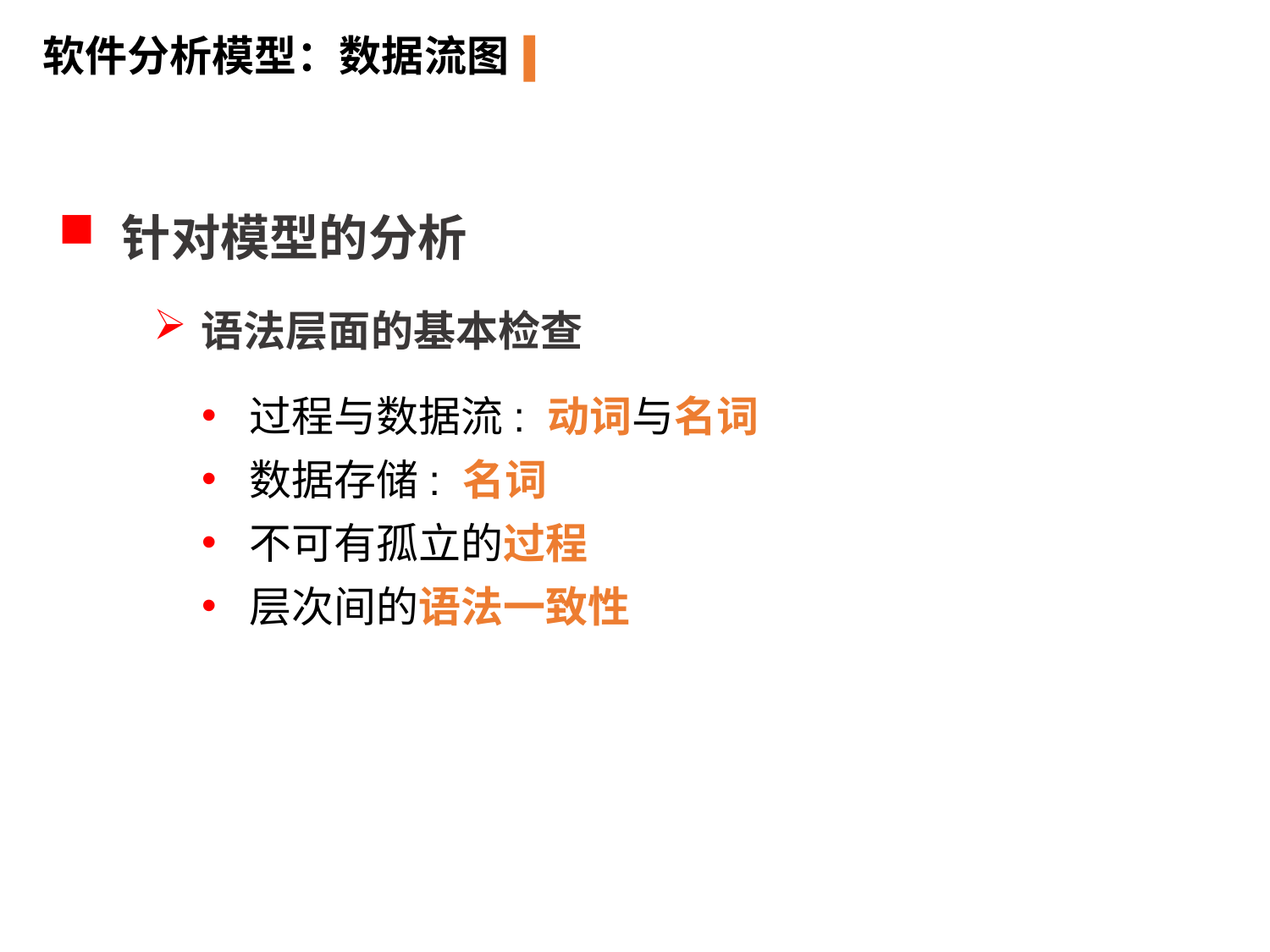

软件分析模型：数据流图

针对模型的分析
语法层面的基本检查
过程与数据流: 动词与名词
数据存储: 名词
不可有孤立的过程
层次间的语法一致性